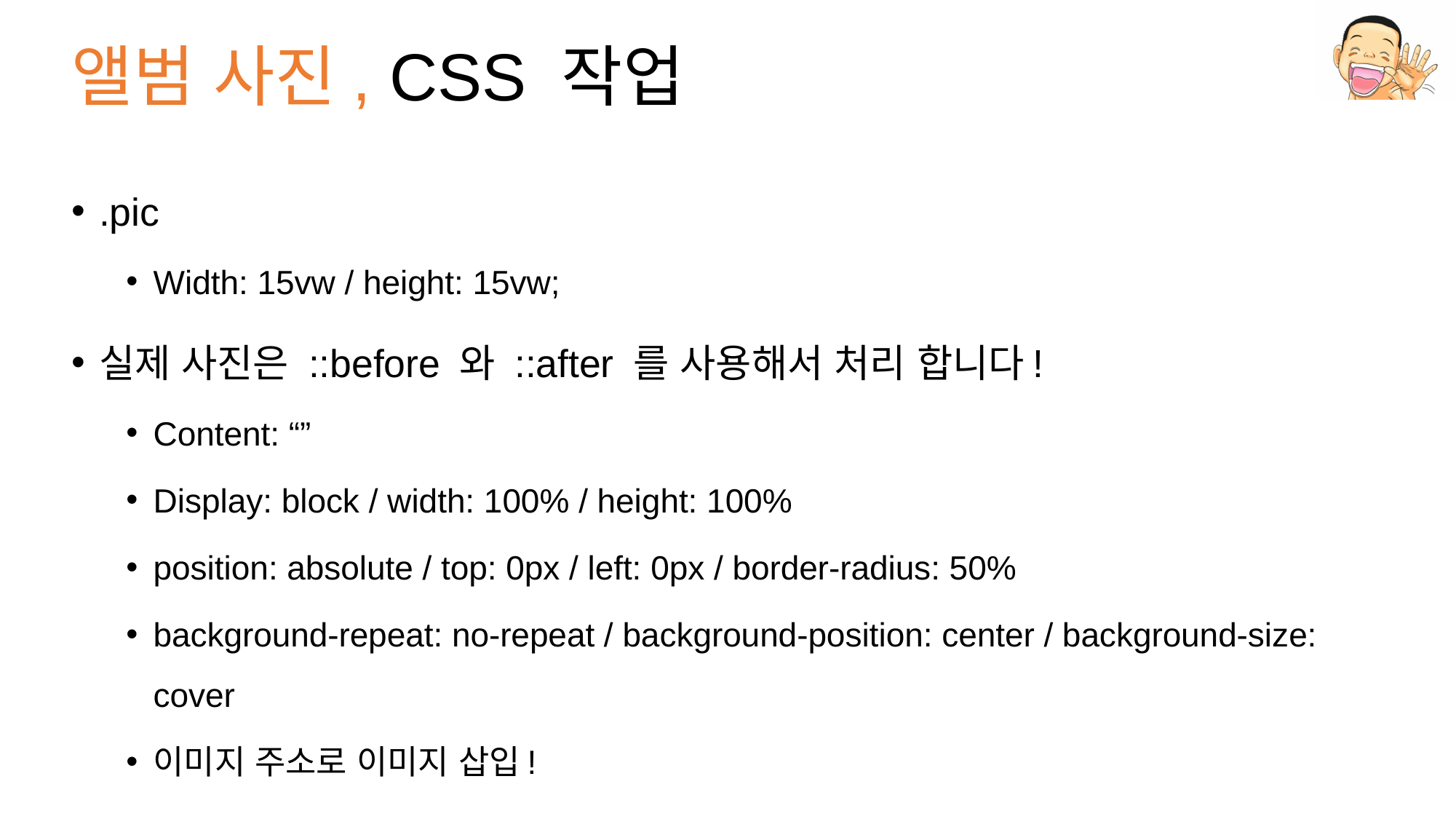

# 앨범 사진, CSS 작업
.pic
Width: 15vw / height: 15vw;
실제 사진은 ::before 와 ::after 를 사용해서 처리 합니다!
Content: “”
Display: block / width: 100% / height: 100%
position: absolute / top: 0px / left: 0px / border-radius: 50%
background-repeat: no-repeat / background-position: center / background-size: cover
이미지 주소로 이미지 삽입!